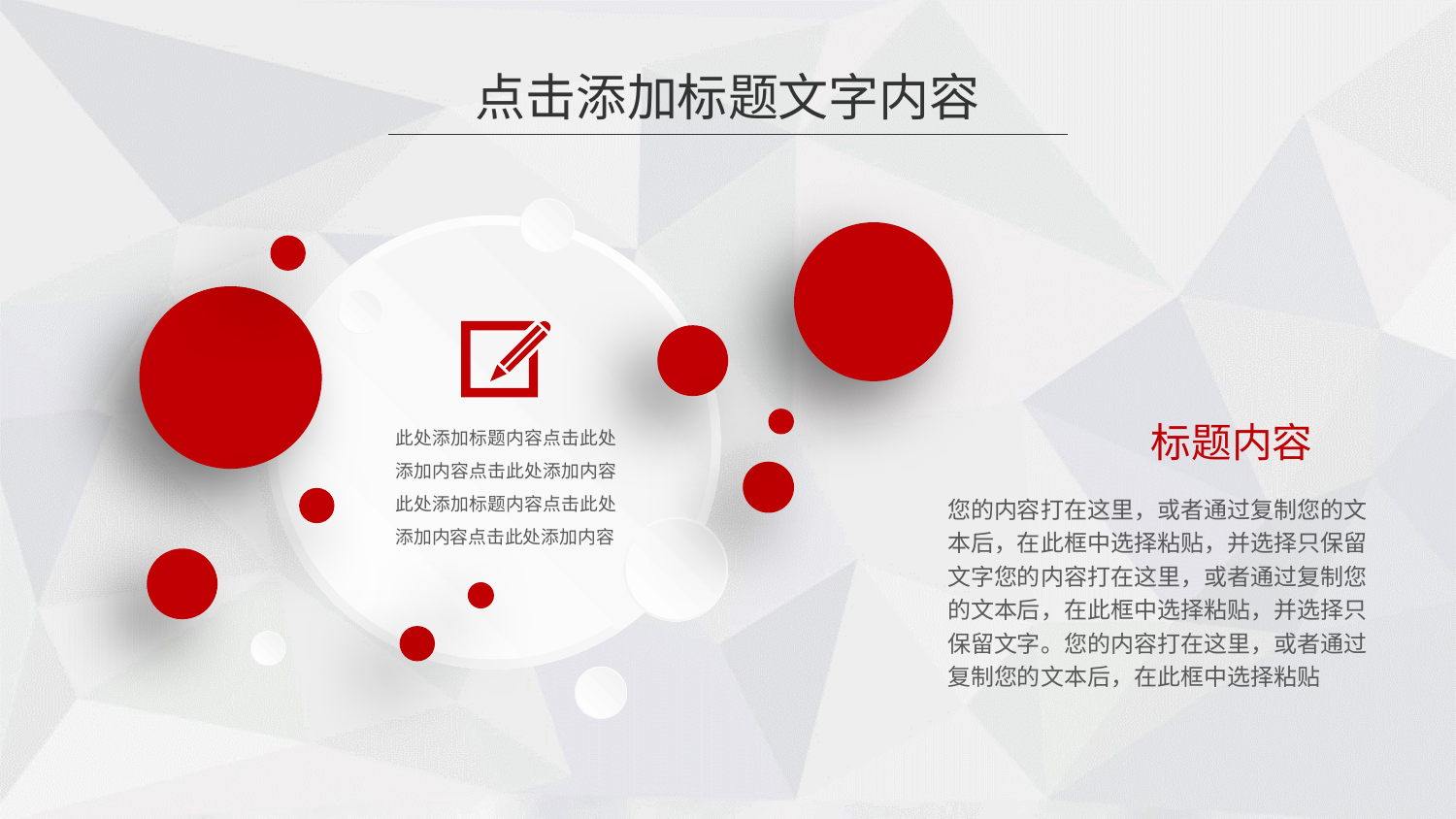

点击添加标题文字内容

此处添加标题内容点击此处添加内容点击此处添加内容此处添加标题内容点击此处添加内容点击此处添加内容
标题内容

您的内容打在这里，或者通过复制您的文本后，在此框中选择粘贴，并选择只保留文字您的内容打在这里，或者通过复制您的文本后，在此框中选择粘贴，并选择只保留文字。您的内容打在这里，或者通过复制您的文本后，在此框中选择粘贴